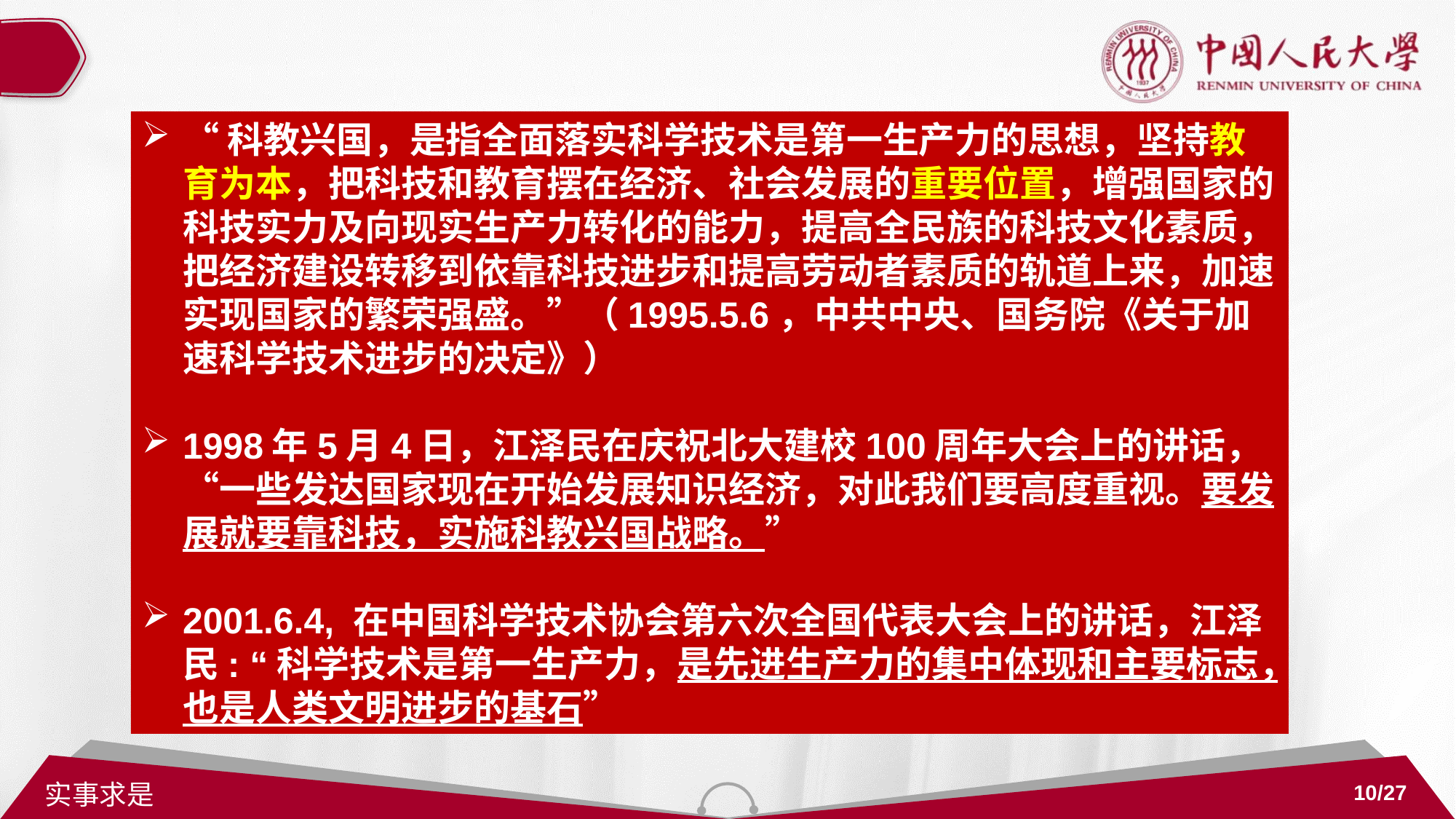

“科教兴国，是指全面落实科学技术是第一生产力的思想，坚持教育为本，把科技和教育摆在经济、社会发展的重要位置，增强国家的科技实力及向现实生产力转化的能力，提高全民族的科技文化素质，把经济建设转移到依靠科技进步和提高劳动者素质的轨道上来，加速实现国家的繁荣强盛。”（1995.5.6，中共中央、国务院《关于加速科学技术进步的决定》）

1998年5月4日，江泽民在庆祝北大建校100周年大会上的讲话，“一些发达国家现在开始发展知识经济，对此我们要高度重视。要发展就要靠科技，实施科教兴国战略。”

2001.6.4, 在中国科学技术协会第六次全国代表大会上的讲话，江泽民: “科学技术是第一生产力，是先进生产力的集中体现和主要标志，也是人类文明进步的基石”